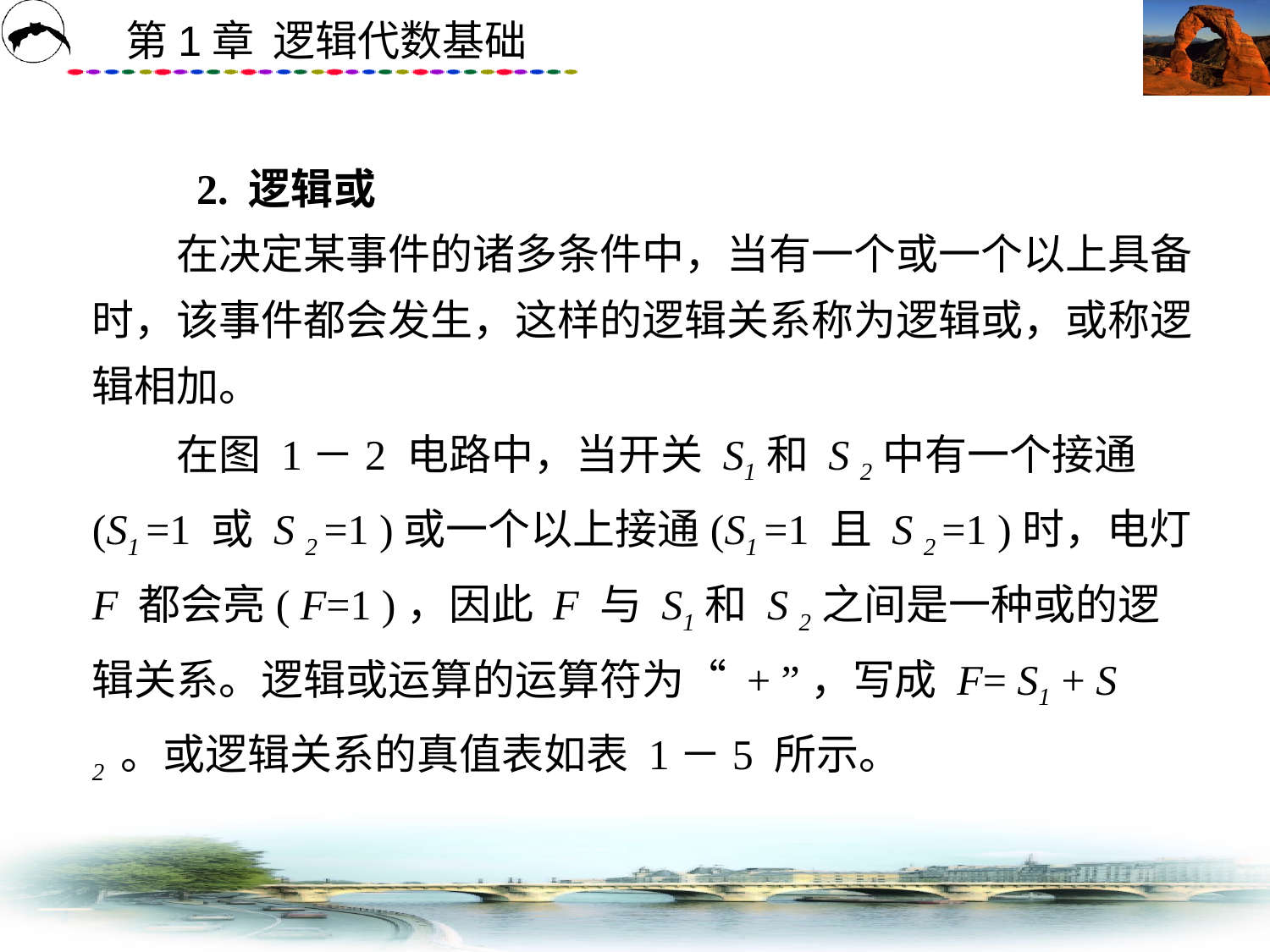

# 2. 逻辑或 　　在决定某事件的诸多条件中，当有一个或一个以上具备时，该事件都会发生，这样的逻辑关系称为逻辑或，或称逻辑相加。 　　在图 1－2 电路中，当开关 S1和 S 2中有一个接通(S1 =1 或 S 2 =1 )或一个以上接通(S1 =1 且 S 2 =1 )时，电灯 F 都会亮( F=1 )，因此 F 与 S1和 S 2之间是一种或的逻辑关系。逻辑或运算的运算符为“ + ”，写成 F= S1 + S 2 。或逻辑关系的真值表如表 1－5 所示。